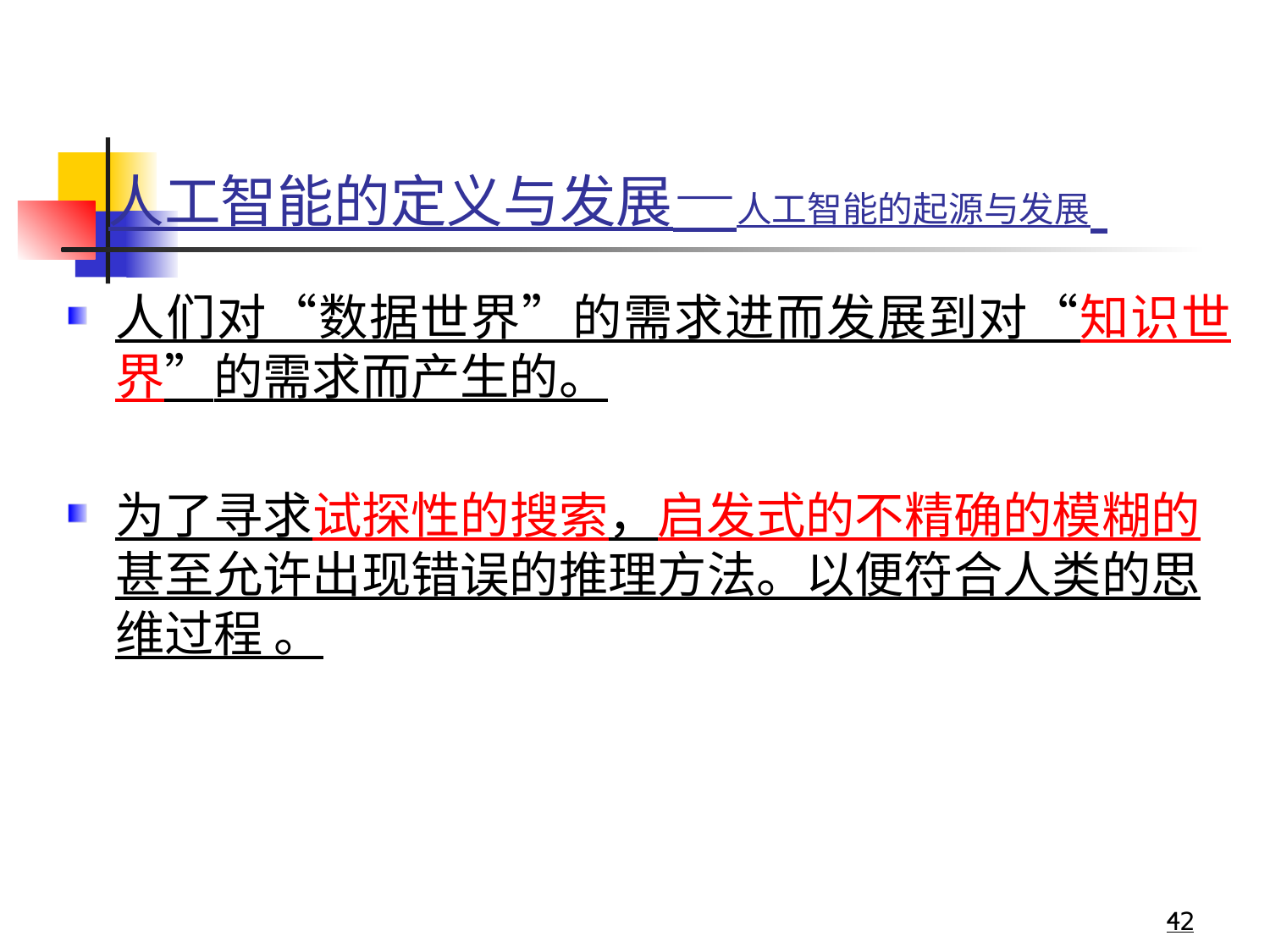

# 人工智能的定义与发展—人工智能的起源与发展
人们对“数据世界”的需求进而发展到对“知识世界”的需求而产生的。

为了寻求试探性的搜索，启发式的不精确的模糊的甚至允许出现错误的推理方法。以便符合人类的思维过程 。
42